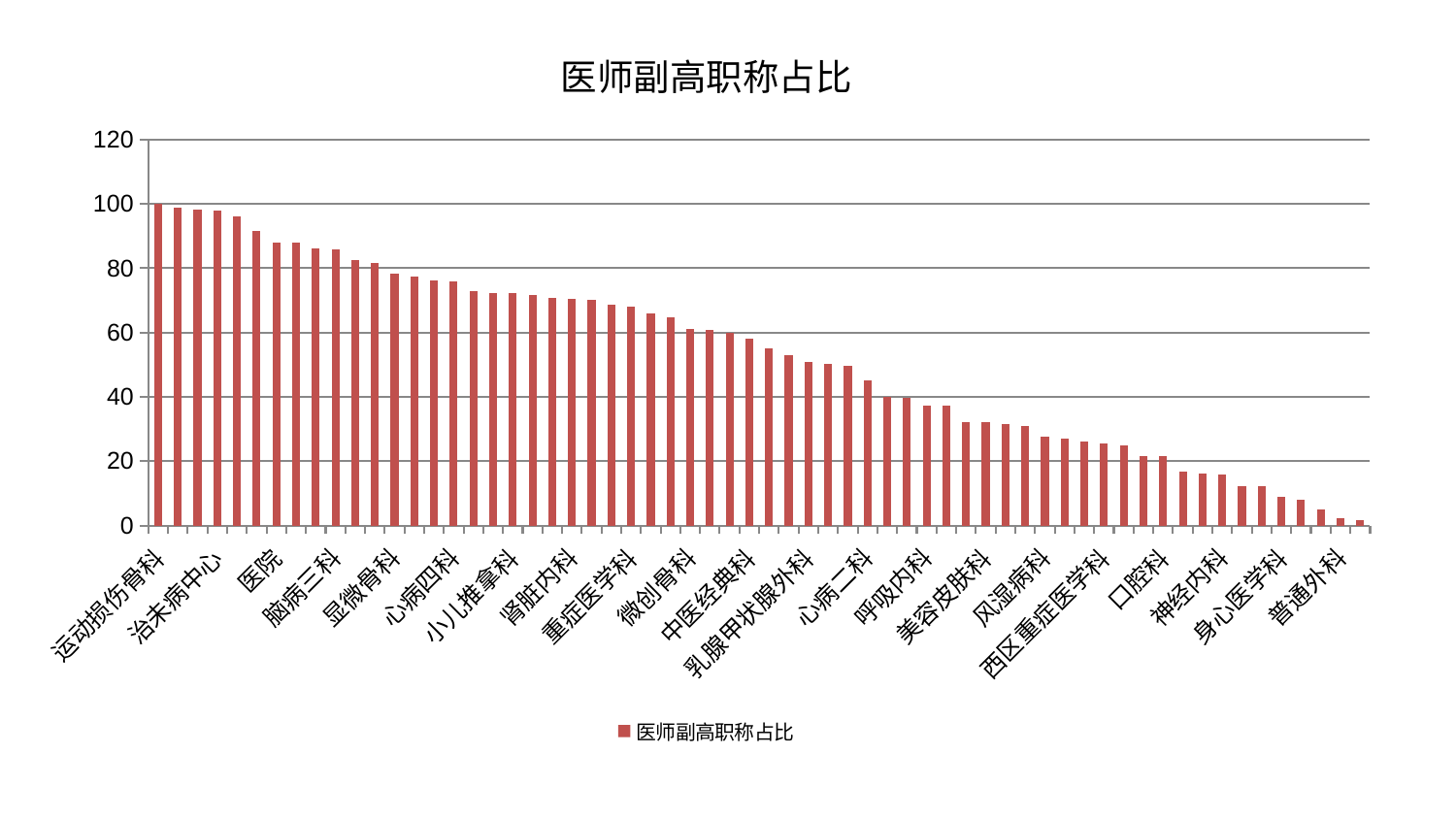

### Chart: 医师副高职称占比

| Category | 医师副高职称占比 |
|---|---|
| 运动损伤骨科 | 100.00000000000001 |
| 老年医学科 | 98.94938795831354 |
| 东区重症医学科 | 98.17606500560662 |
| 治未病中心 | 97.96517378193671 |
| 东区肾病科 | 96.2586897910755 |
| 心病一科 | 91.60729118272675 |
| 医院 | 88.1278789750023 |
| 骨科 | 88.0723591623001 |
| 中医外治中心 | 86.28990332127613 |
| 脑病三科 | 85.76704026853656 |
| 肝病科 | 82.62240309312833 |
| 创伤骨科 | 81.52774760747758 |
| 显微骨科 | 78.42082278780272 |
| 泌尿外科 | 77.38628318697468 |
| 脑病二科 | 76.23723939875242 |
| 心病四科 | 75.96119823373023 |
| 脊柱骨科 | 73.04187360047156 |
| 肛肠科 | 72.30594491876643 |
| 小儿推拿科 | 72.15984489664297 |
| 针灸科 | 71.7059265934663 |
| 耳鼻喉科 | 70.73160462091937 |
| 肾脏内科 | 70.40066893744883 |
| 消化内科 | 70.16160627906613 |
| 皮肤科 | 68.53136575442853 |
| 重症医学科 | 68.18251227398494 |
| 脾胃科消化科合并 | 65.88047441976983 |
| 心病三科 | 64.64190605240047 |
| 微创骨科 | 60.986510125682265 |
| 周围血管科 | 60.866616523484666 |
| 综合内科 | 60.01755424759261 |
| 中医经典科 | 58.17514334920346 |
| 妇科 | 55.09729366204251 |
| 眼科 | 53.05492996128441 |
| 乳腺甲状腺外科 | 50.81991428471641 |
| 儿科 | 50.380470547048695 |
| 妇科妇二科合并 | 49.651015095582025 |
| 心病二科 | 45.05687638147442 |
| 小儿骨科 | 39.96373128285384 |
| 妇二科 | 39.586950436345894 |
| 呼吸内科 | 37.38362094248035 |
| 脾胃病科 | 37.30092232992884 |
| 胸外科 | 32.16569189658449 |
| 美容皮肤科 | 32.0233442011206 |
| 血液科 | 31.46834460915733 |
| 心血管内科 | 31.071413754553564 |
| 风湿病科 | 27.631856748271336 |
| 肝胆外科 | 27.026048675775186 |
| 康复科 | 26.070930238939113 |
| 西区重症医学科 | 25.522797102383564 |
| 男科 | 24.81626909607641 |
| 关节骨科 | 21.69816110496908 |
| 口腔科 | 21.534134188562607 |
| 产科 | 16.822742434423006 |
| 脑病一科 | 16.096165618923376 |
| 神经内科 | 15.842470166062093 |
| 推拿科 | 12.306018334140868 |
| 内分泌科 | 12.237034994807784 |
| 身心医学科 | 8.857263802641262 |
| 肿瘤内科 | 7.931778417614678 |
| 肾病科 | 5.073594024585126 |
| 普通外科 | 2.3412080377218927 |
| 神经外科 | 1.7487964675908787 |
162